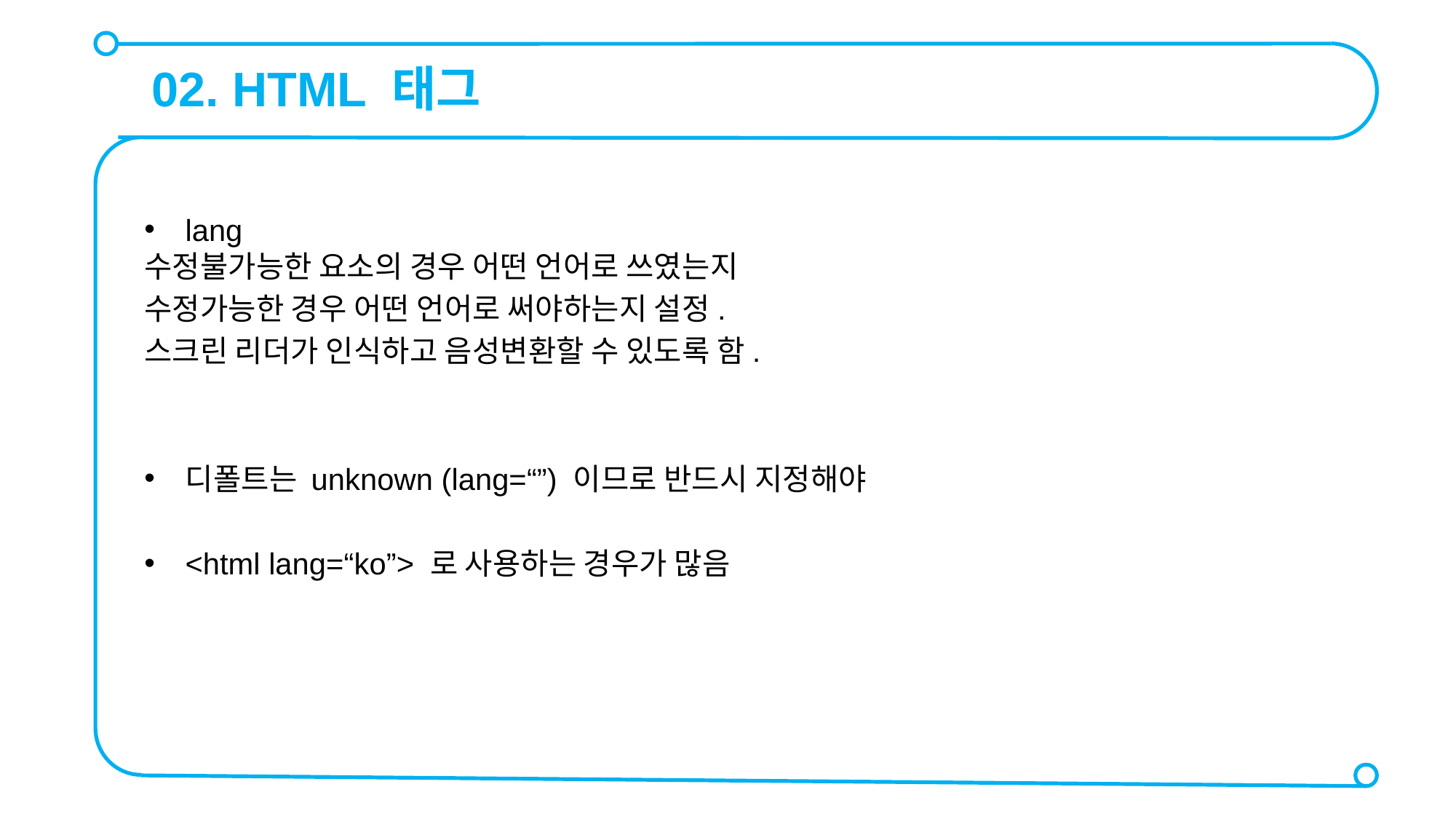

02. HTML 태그
lang
수정불가능한 요소의 경우 어떤 언어로 쓰였는지
수정가능한 경우 어떤 언어로 써야하는지 설정.
스크린 리더가 인식하고 음성변환할 수 있도록 함.

디폴트는 unknown (lang=“”) 이므로 반드시 지정해야

<html lang=“ko”> 로 사용하는 경우가 많음